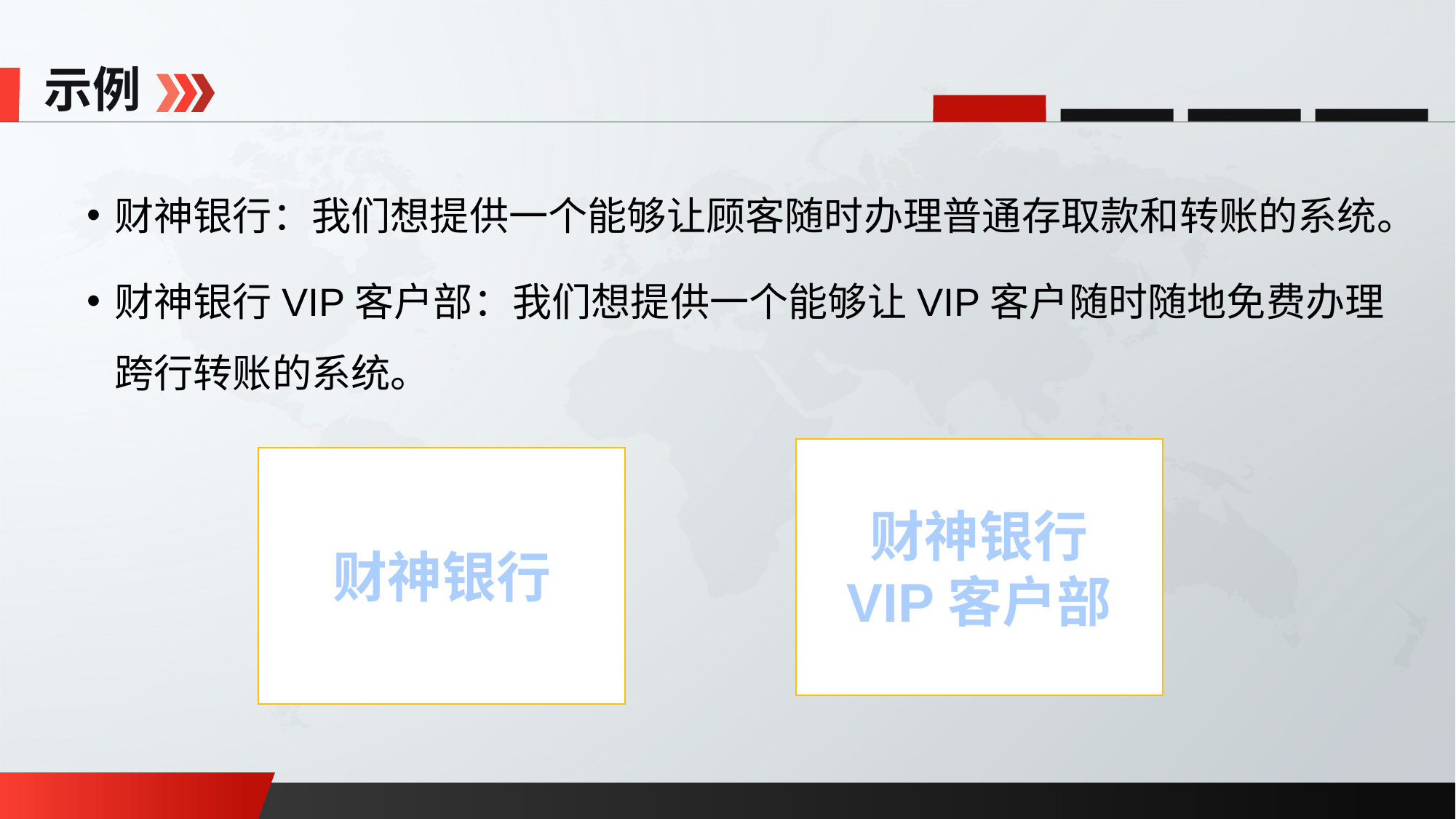

示例

财神银行：我们想提供一个能够让顾客随时办理普通存取款和转账的系统。
财神银行VIP客户部：我们想提供一个能够让VIP客户随时随地免费办理跨行转账的系统。
财神银行
VIP客户部
财神银行